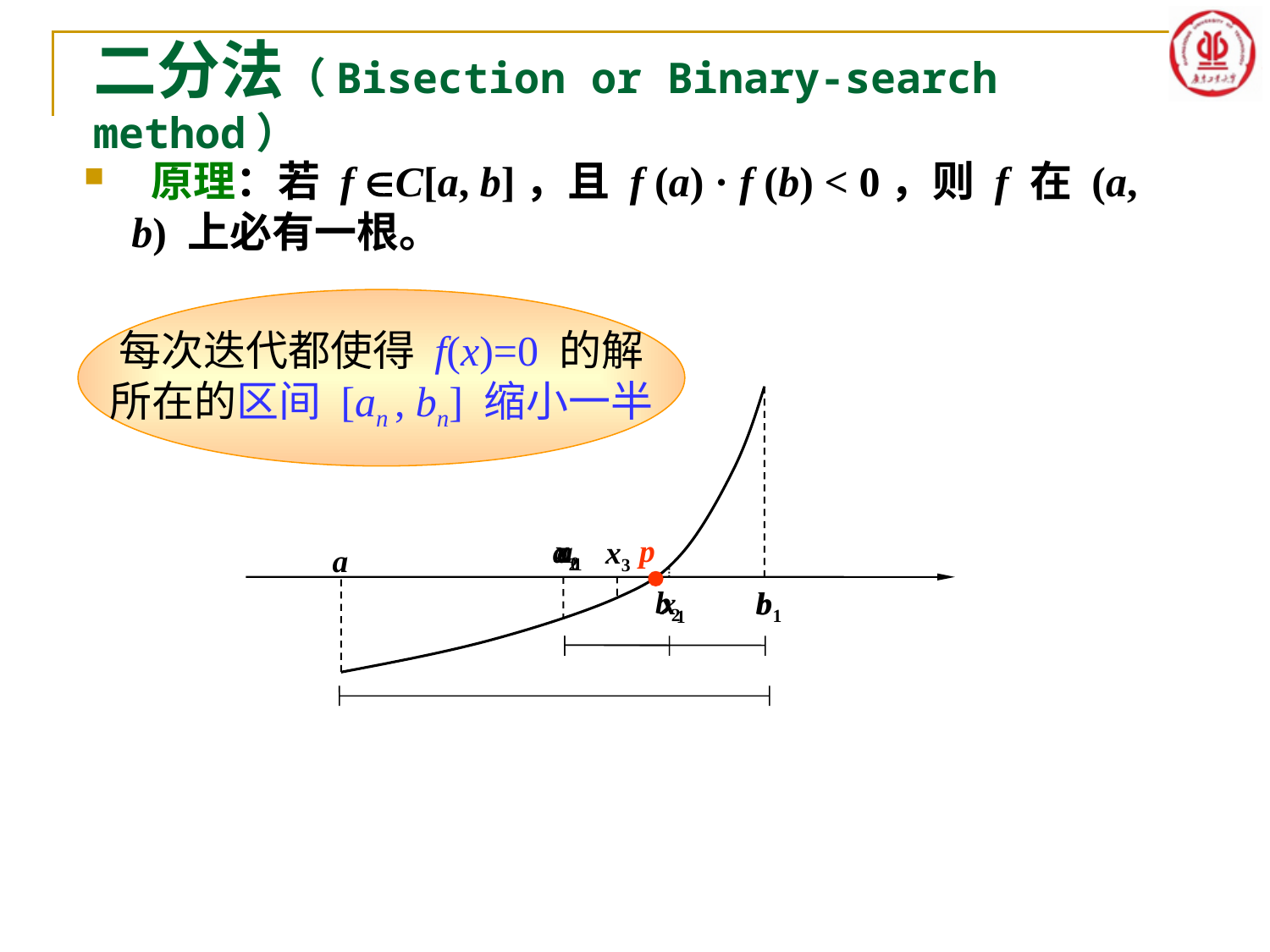

# 二分法（Bisection or Binary-search method）
 原理：若 f ∈C[a, b]，且 f (a) · f (b) < 0，则 f 在 (a, b) 上必有一根。

每次迭代都使得 f(x)=0 的解
所在的区间 [an , bn] 缩小一半

b
x0
p
a2
a1
x3
a

b2

b1

x1